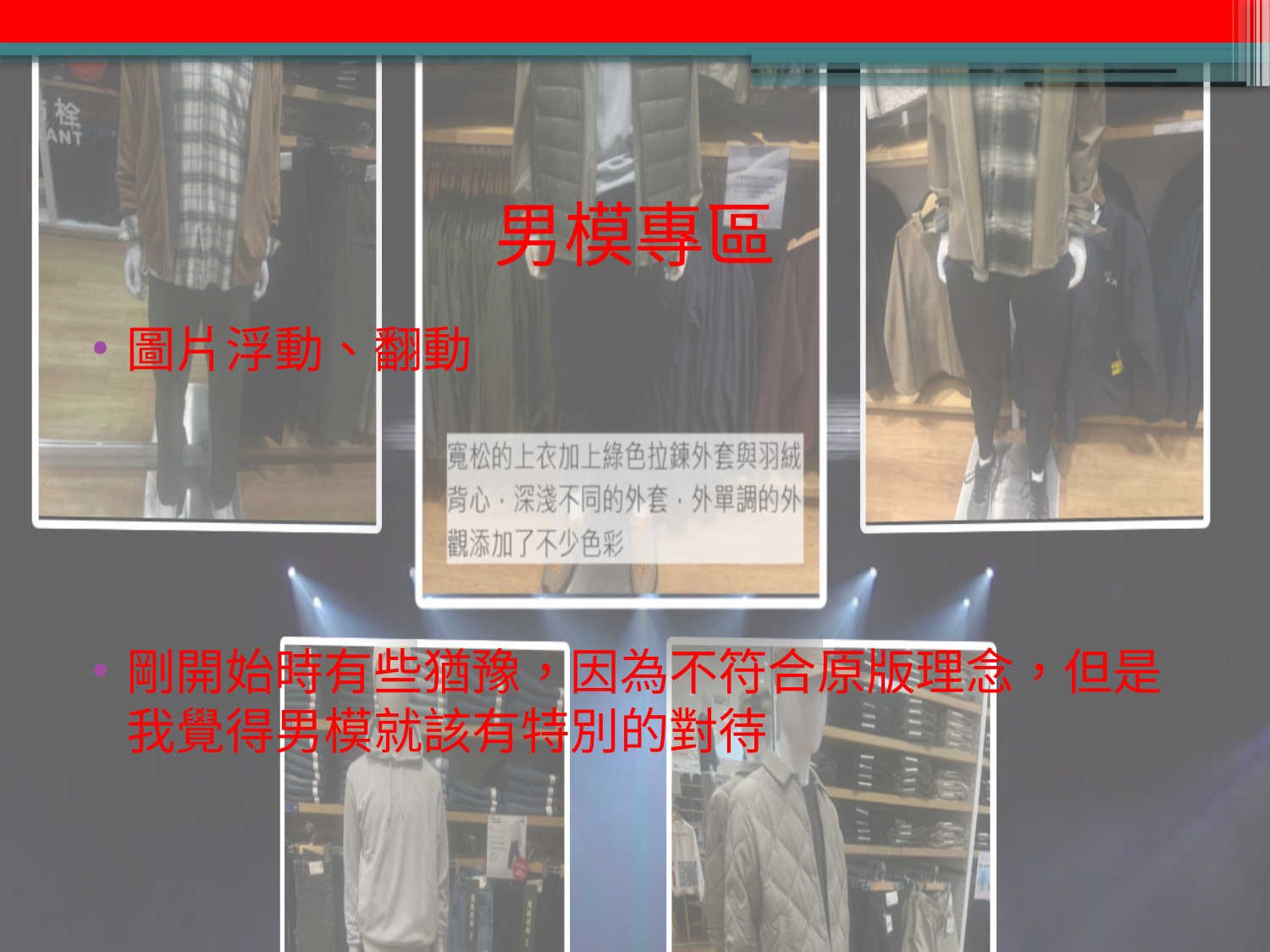

# 男模專區
圖片浮動、翻動

剛開始時有些猶豫，因為不符合原版理念，但是我覺得男模就該有特別的對待